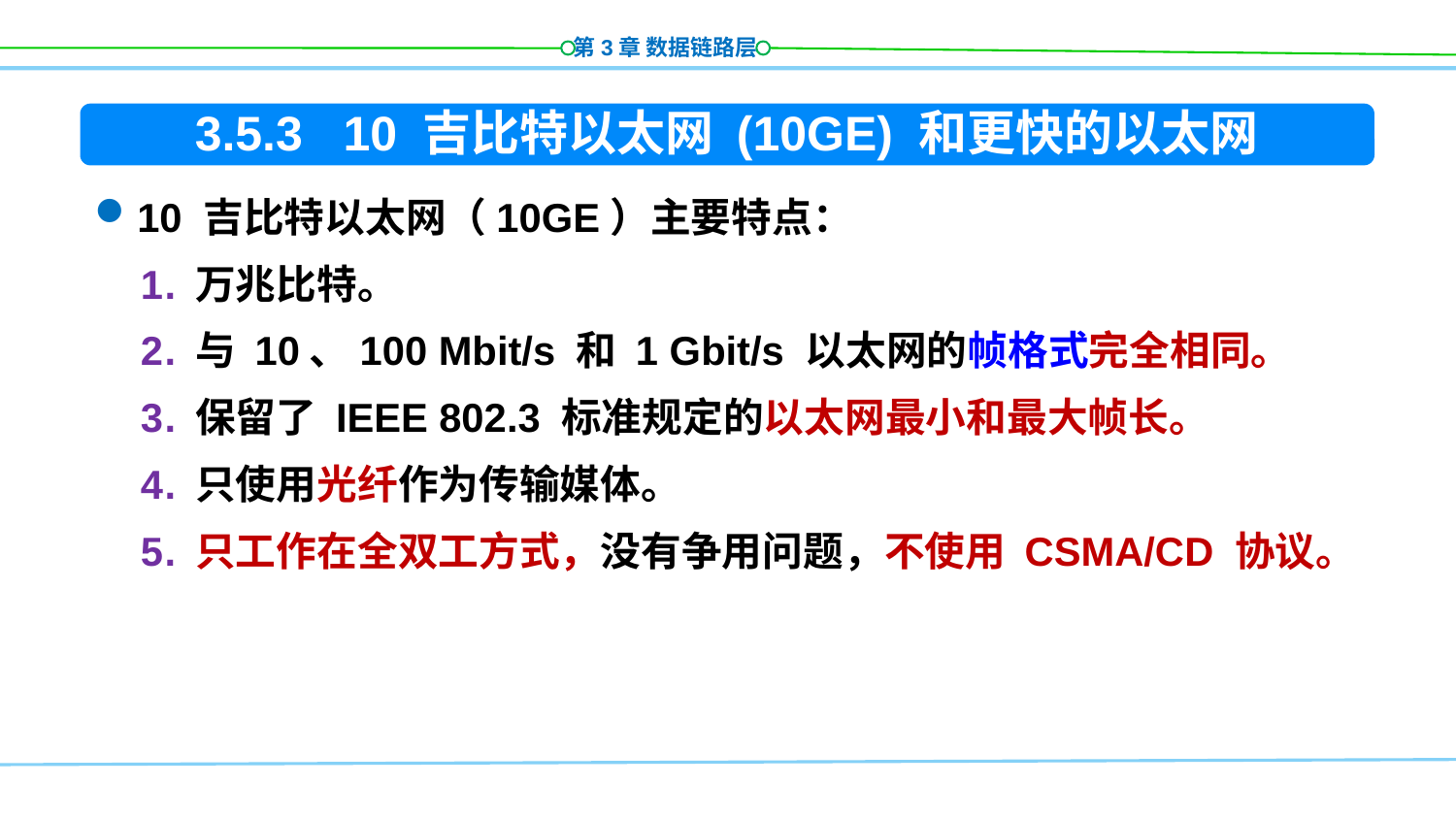

3.5.3   10 吉比特以太网 (10GE) 和更快的以太网

10 吉比特以太网（10GE）主要特点：
万兆比特。
与 10、100 Mbit/s 和 1 Gbit/s 以太网的帧格式完全相同。
保留了 IEEE 802.3 标准规定的以太网最小和最大帧长。
只使用光纤作为传输媒体。
只工作在全双工方式，没有争用问题，不使用 CSMA/CD 协议。